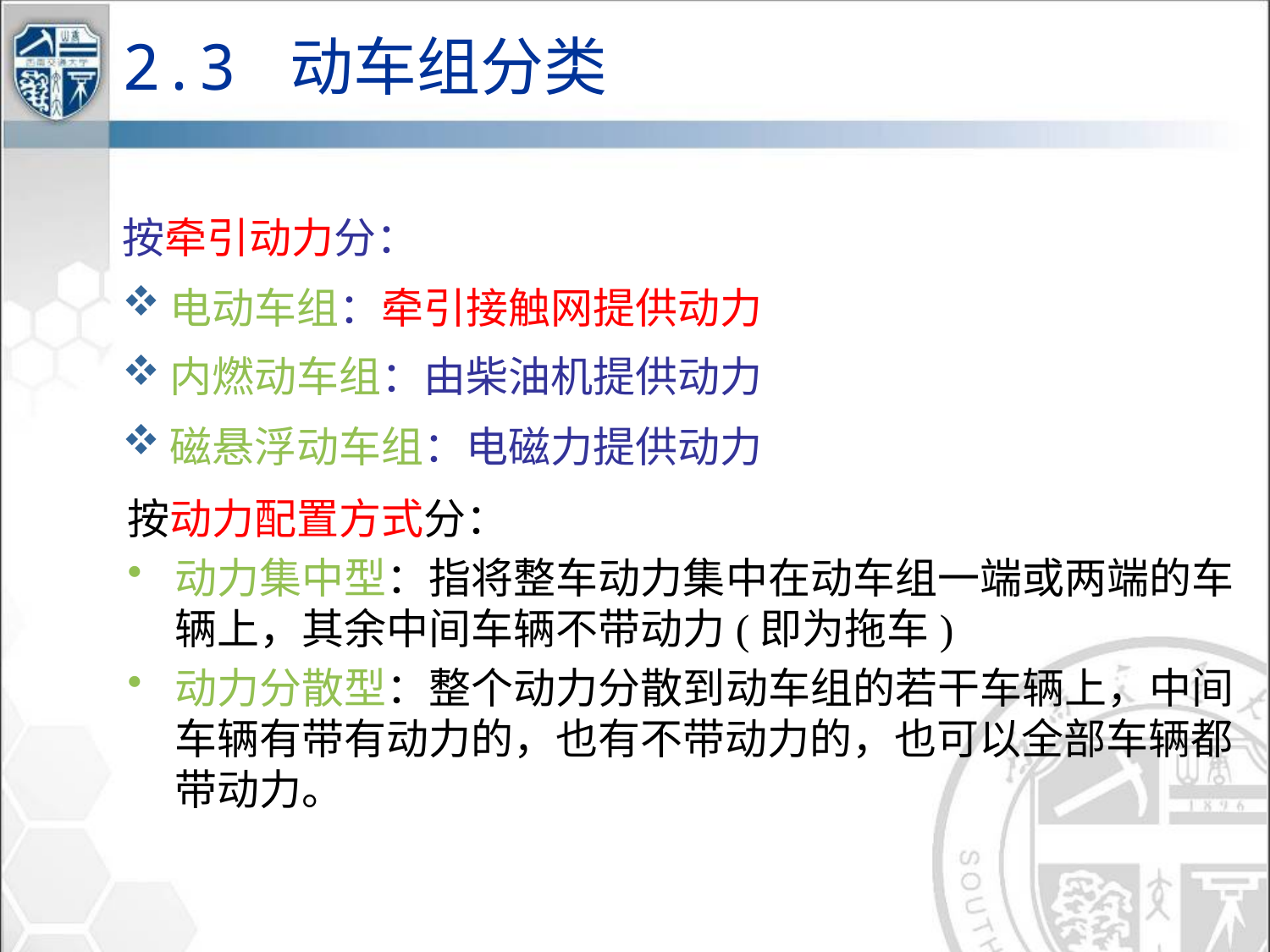

2.3 动车组分类
按牵引动力分：
电动车组：牵引接触网提供动力
内燃动车组：由柴油机提供动力
磁悬浮动车组：电磁力提供动力
按动力配置方式分：
动力集中型：指将整车动力集中在动车组一端或两端的车辆上，其余中间车辆不带动力(即为拖车)
动力分散型：整个动力分散到动车组的若干车辆上，中间车辆有带有动力的，也有不带动力的，也可以全部车辆都带动力。